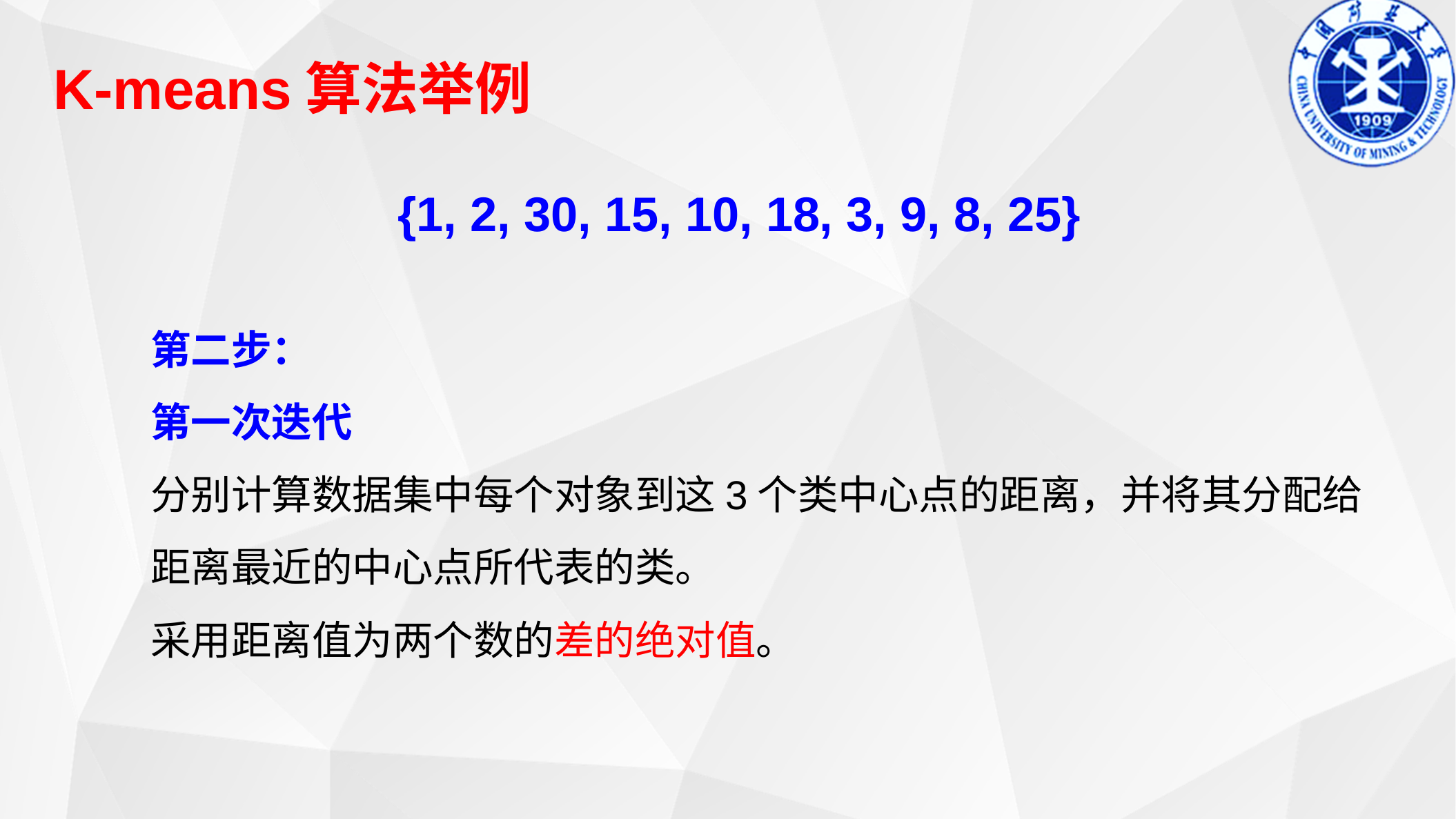

K-means算法举例
{1, 2, 30, 15, 10, 18, 3, 9, 8, 25}
第二步：
第一次迭代
分别计算数据集中每个对象到这3个类中心点的距离，并将其分配给距离最近的中心点所代表的类。
采用距离值为两个数的差的绝对值。